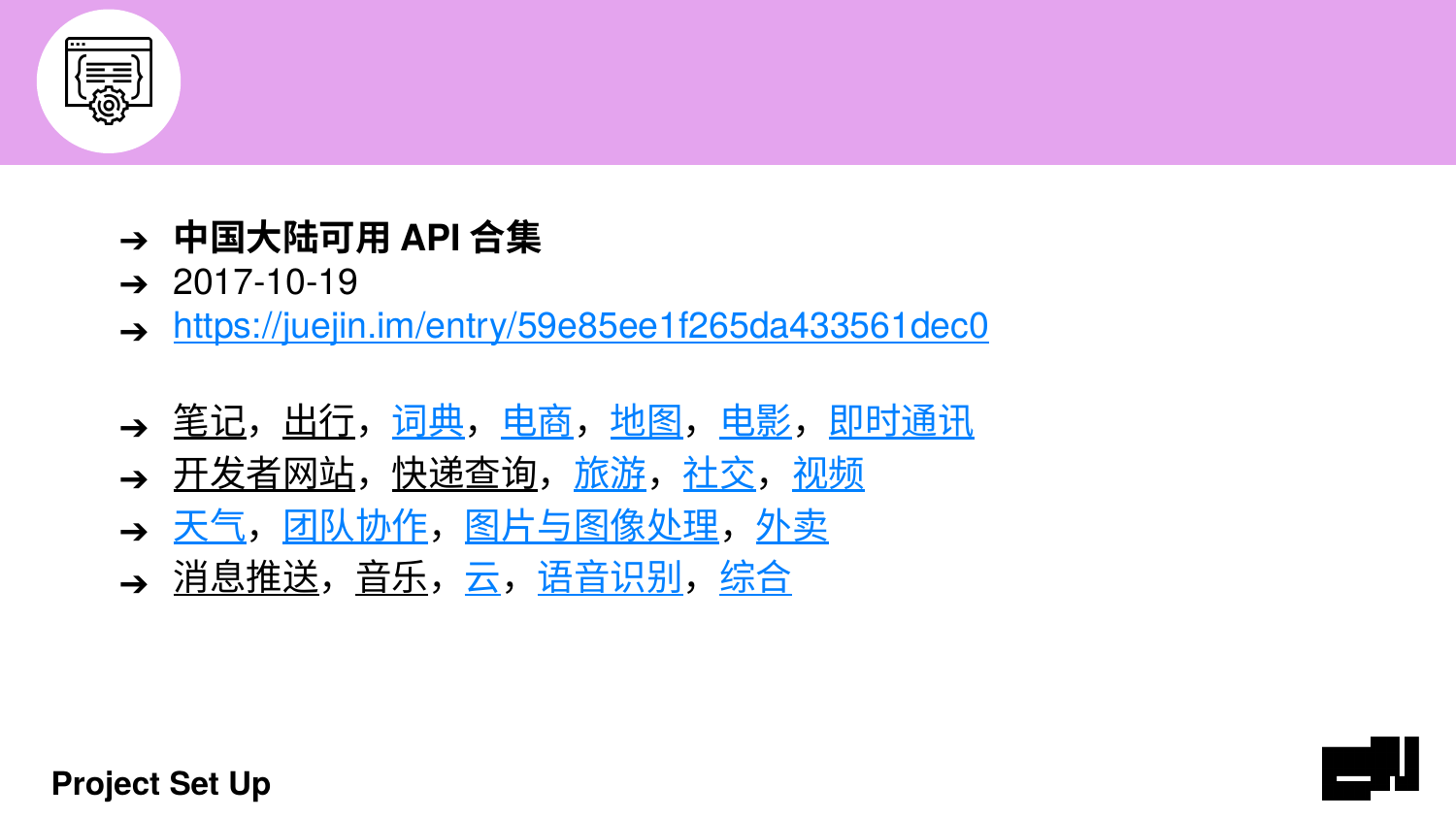

#
中国大陆可用API合集
2017-10-19
https://juejin.im/entry/59e85ee1f265da433561dec0

笔记，出行，词典，电商，地图，电影，即时通讯
开发者网站，快递查询，旅游，社交，视频
天气，团队协作，图片与图像处理，外卖
消息推送，音乐，云，语音识别，综合